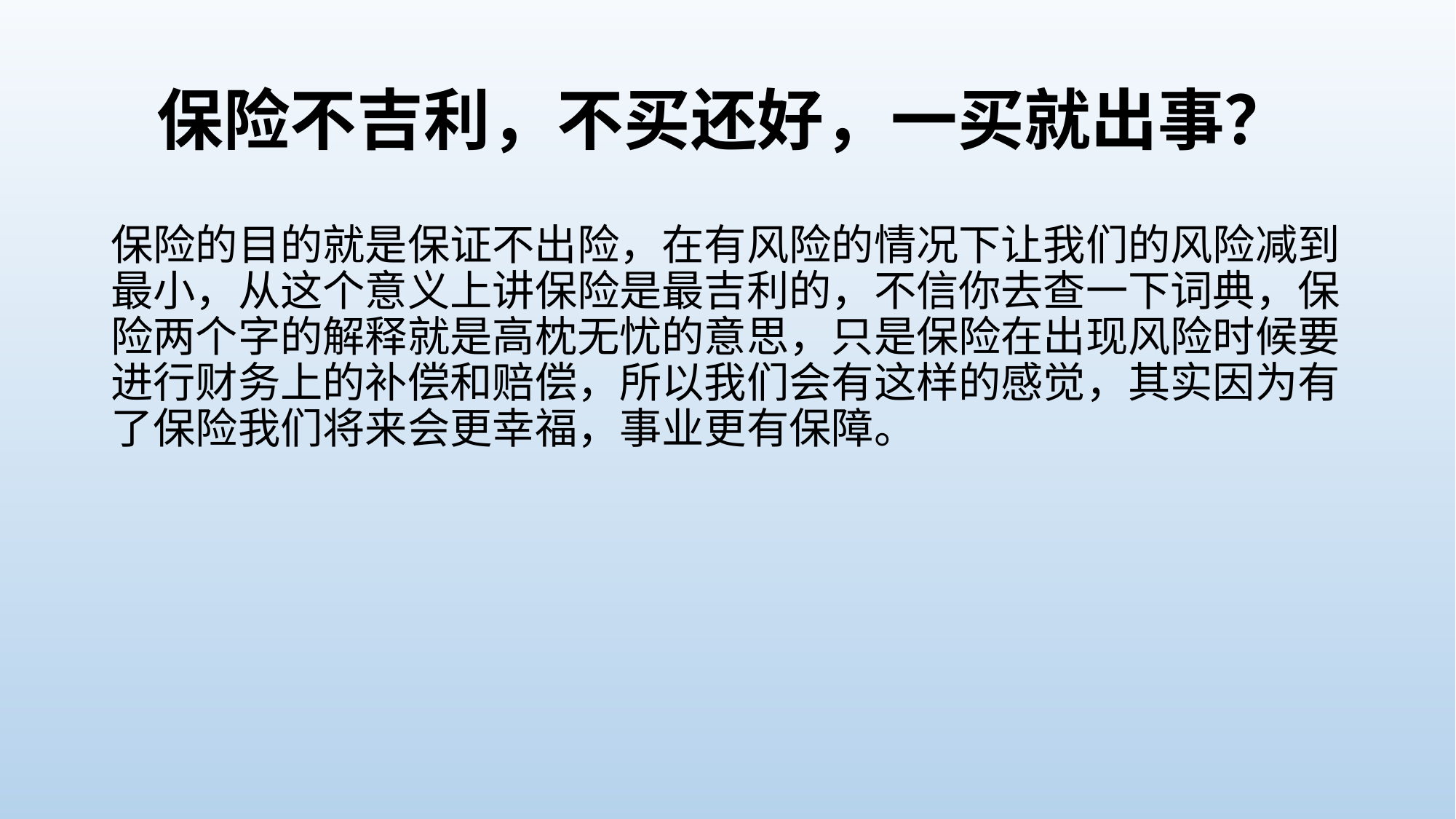

# 保险不吉利，不买还好，一买就出事？
保险的目的就是保证不出险，在有风险的情况下让我们的风险减到最小，从这个意义上讲保险是最吉利的，不信你去查一下词典，保险两个字的解释就是高枕无忧的意思，只是保险在出现风险时候要进行财务上的补偿和赔偿，所以我们会有这样的感觉，其实因为有了保险我们将来会更幸福，事业更有保障。